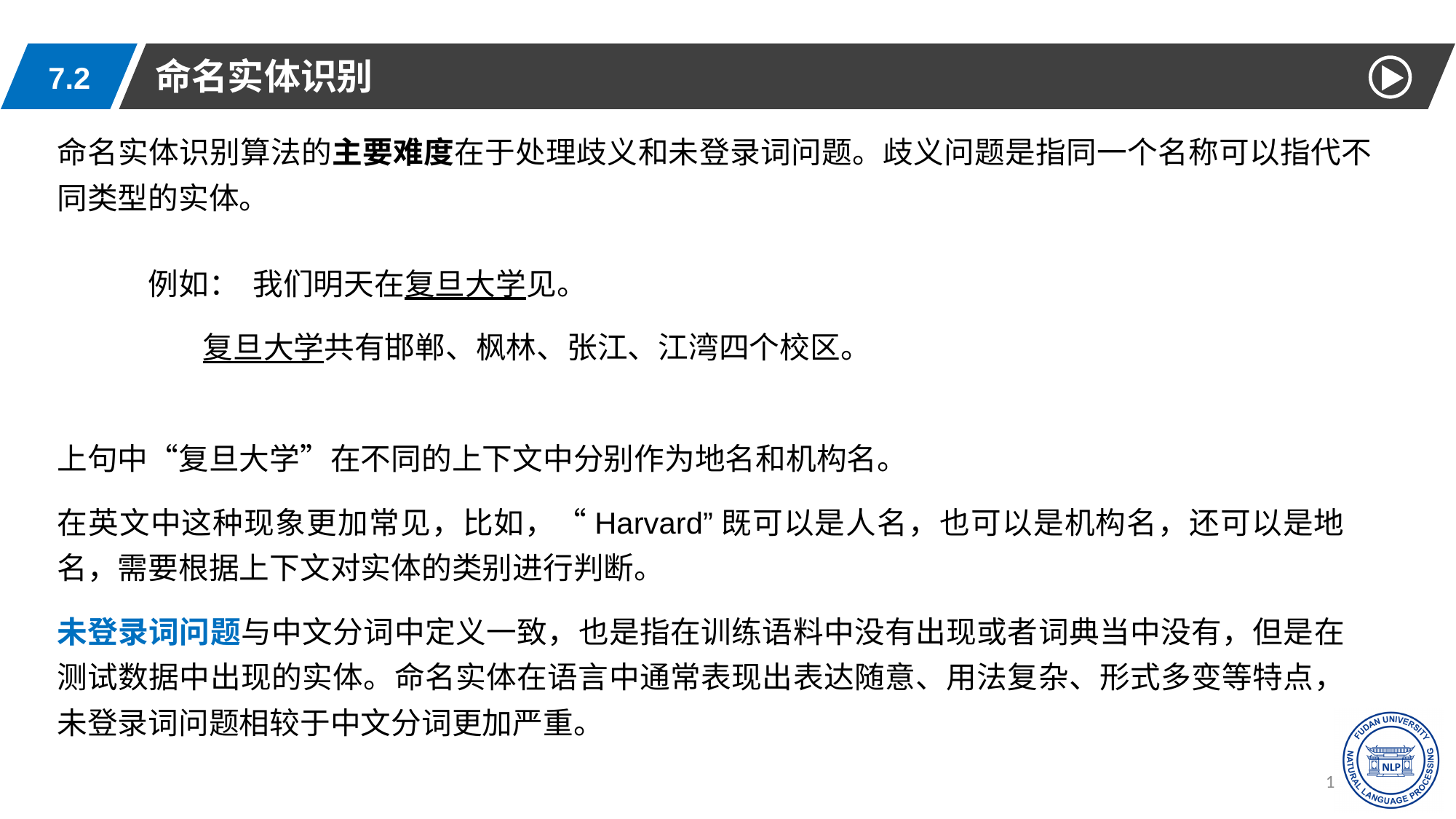

命名实体识别
7.2

命名实体识别算法的主要难度在于处理歧义和未登录词问题。歧义问题是指同一个名称可以指代不同类型的实体。
例如：  我们明天在复旦大学见。
       复旦大学共有邯郸、枫林、张江、江湾四个校区。
上句中“复旦大学”在不同的上下文中分别作为地名和机构名。
在英文中这种现象更加常见，比如，“Harvard”既可以是人名，也可以是机构名，还可以是地名，需要根据上下文对实体的类别进行判断。
未登录词问题与中文分词中定义一致，也是指在训练语料中没有出现或者词典当中没有，但是在测试数据中出现的实体。命名实体在语言中通常表现出表达随意、用法复杂、形式多变等特点，未登录词问题相较于中文分词更加严重。
11